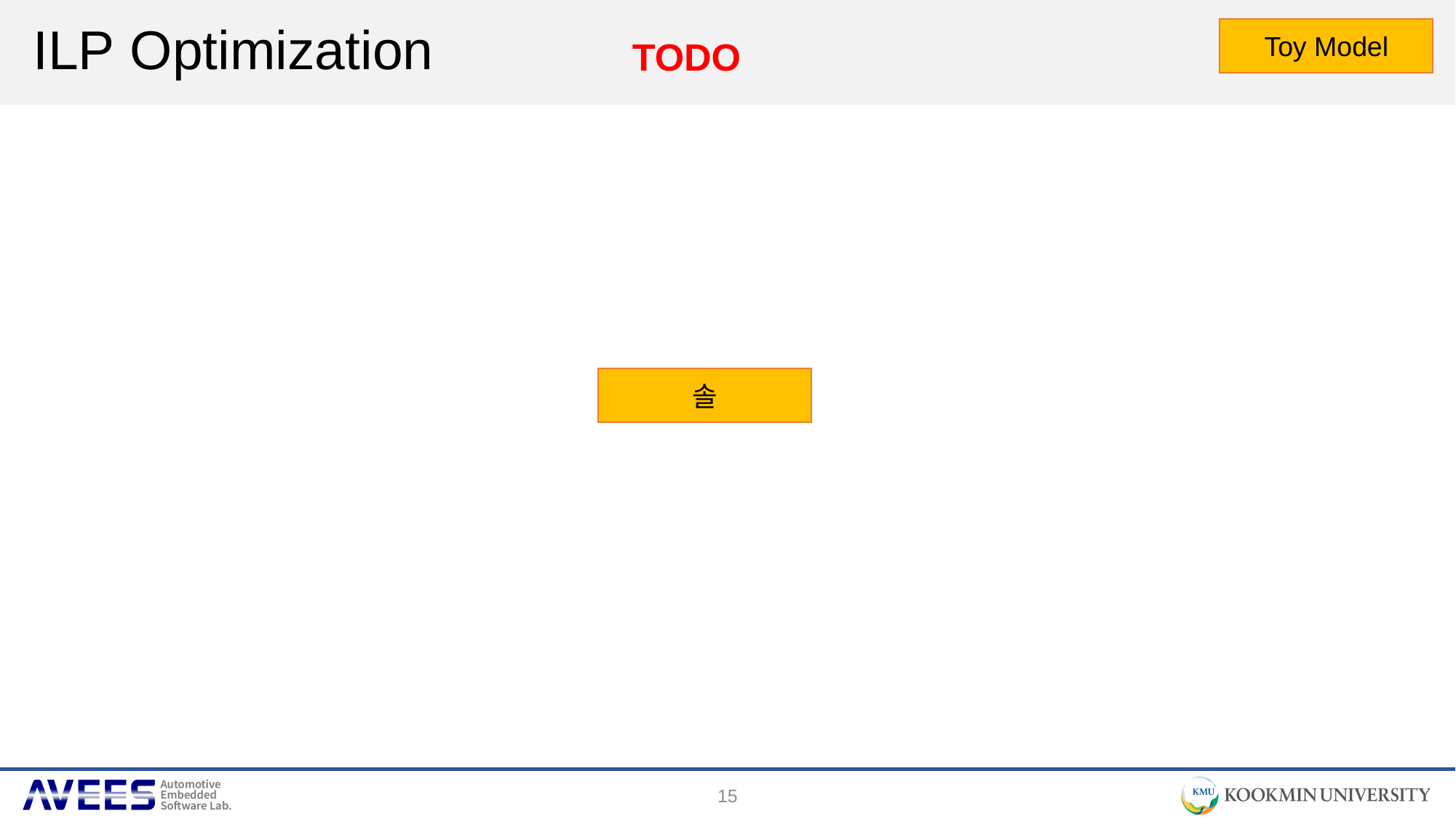

# ILP Optimization
Toy Model
TODO

솔
15